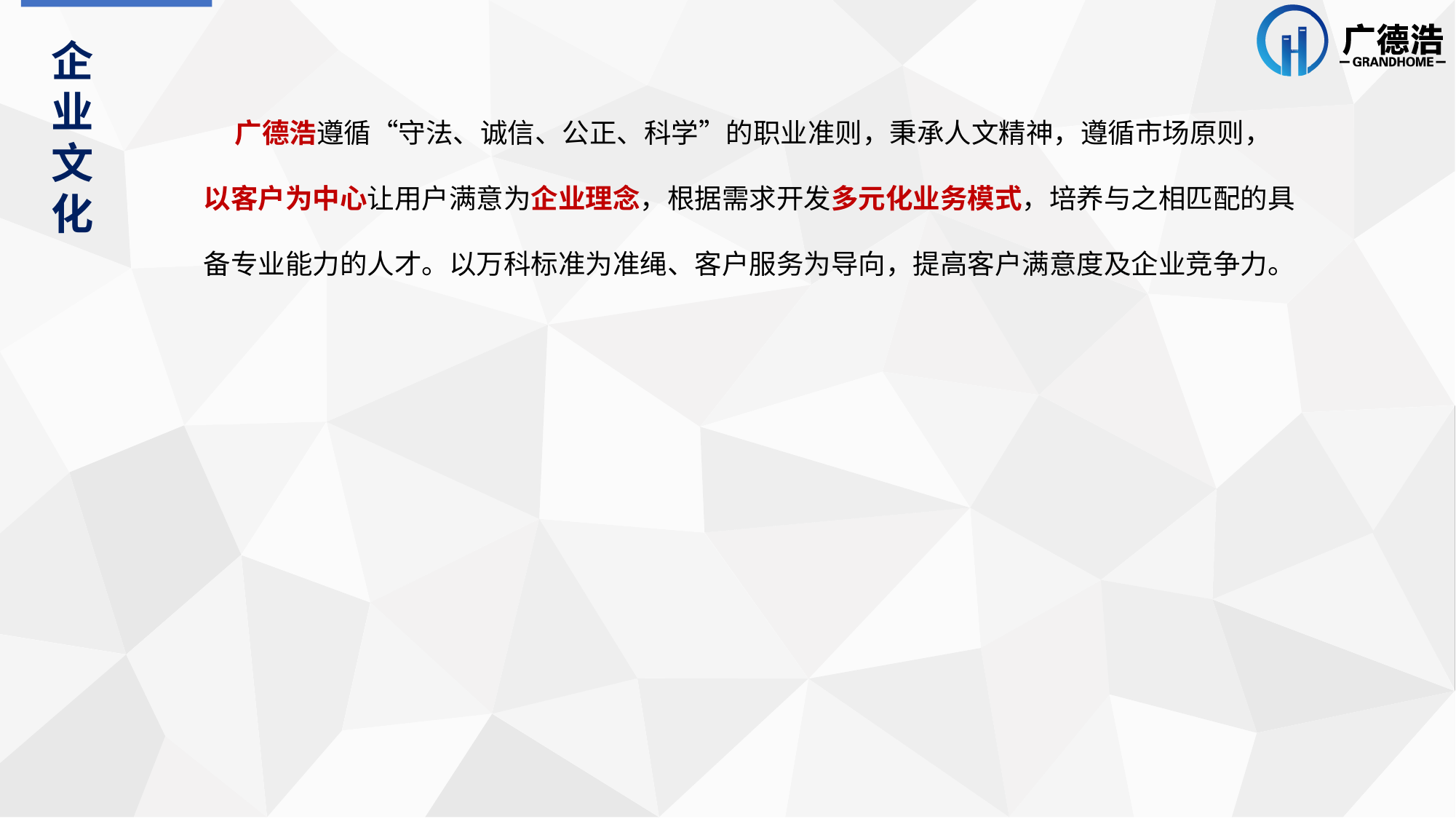

企业文化
    广德浩遵循“守法、诚信、公正、科学”的职业准则，秉承人文精神，遵循市场原则，以客户为中心让用户满意为企业理念，根据需求开发多元化业务模式，培养与之相匹配的具备专业能力的人才。以万科标准为准绳、客户服务为导向，提高客户满意度及企业竞争力。